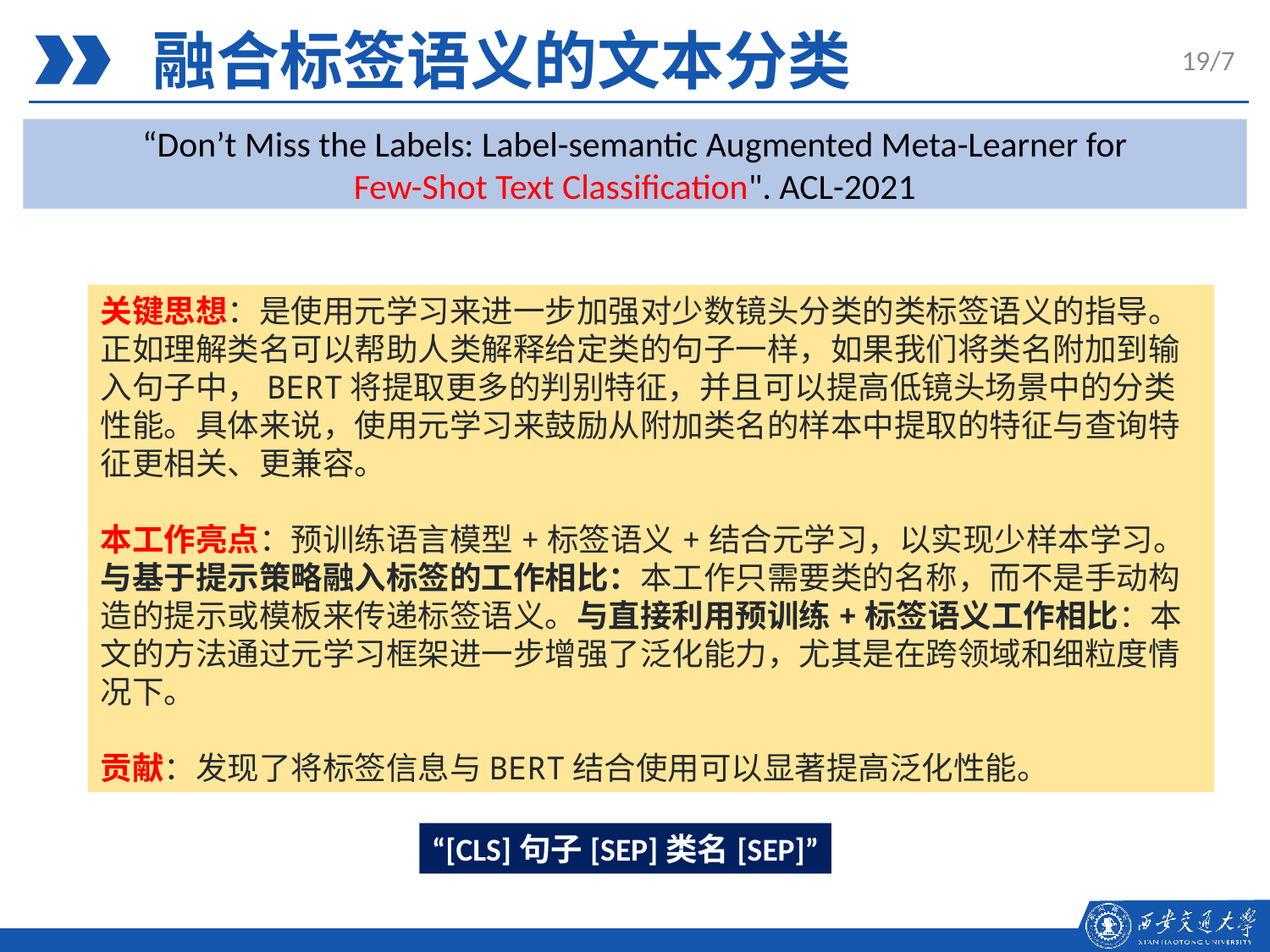

融合标签语义的文本分类
19/7
“Don’t Miss the Labels: Label-semantic Augmented Meta-Learner for
Few-Shot Text Classification". ACL-2021
关键思想：是使用元学习来进一步加强对少数镜头分类的类标签语义的指导。正如理解类名可以帮助人类解释给定类的句子一样，如果我们将类名附加到输入句子中，BERT将提取更多的判别特征，并且可以提高低镜头场景中的分类性能。具体来说，使用元学习来鼓励从附加类名的样本中提取的特征与查询特征更相关、更兼容。

本工作亮点：预训练语言模型+标签语义+结合元学习，以实现少样本学习。与基于提示策略融入标签的工作相比：本工作只需要类的名称，而不是手动构造的提示或模板来传递标签语义。与直接利用预训练+标签语义工作相比：本文的方法通过元学习框架进一步增强了泛化能力，尤其是在跨领域和细粒度情况下。

贡献：发现了将标签信息与BERT结合使用可以显著提高泛化性能。
“[CLS]句子[SEP]类名[SEP]”